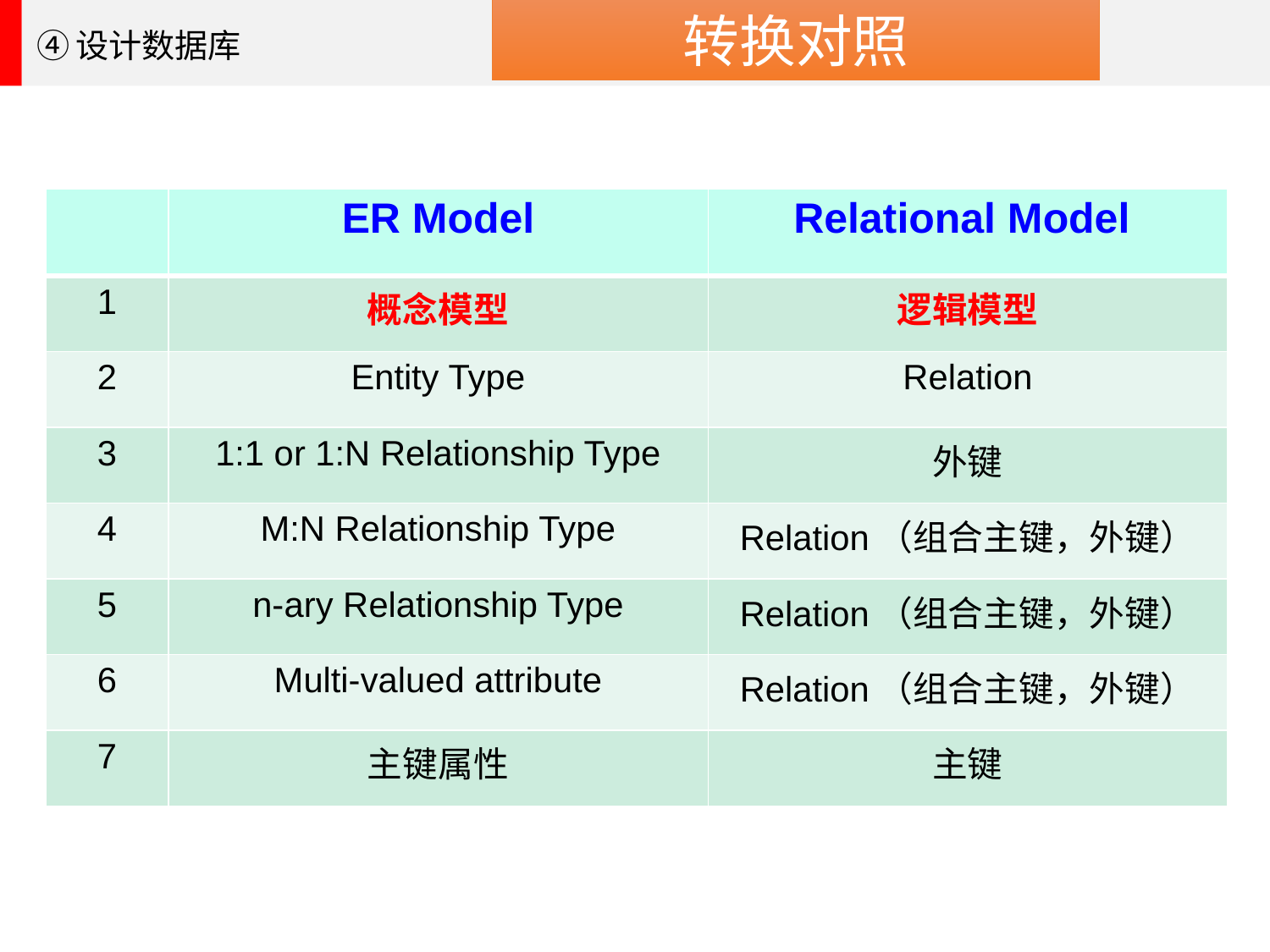

转换对照
④设计数据库
|  | ER Model | Relational Model |
| --- | --- | --- |
| 1 | 概念模型 | 逻辑模型 |
| 2 | Entity Type | Relation |
| 3 | 1:1 or 1:N Relationship Type | 外键 |
| 4 | M:N Relationship Type | Relation（组合主键，外键） |
| 5 | n-ary Relationship Type | Relation（组合主键，外键） |
| 6 | Multi-valued attribute | Relation（组合主键，外键） |
| 7 | 主键属性 | 主键 |